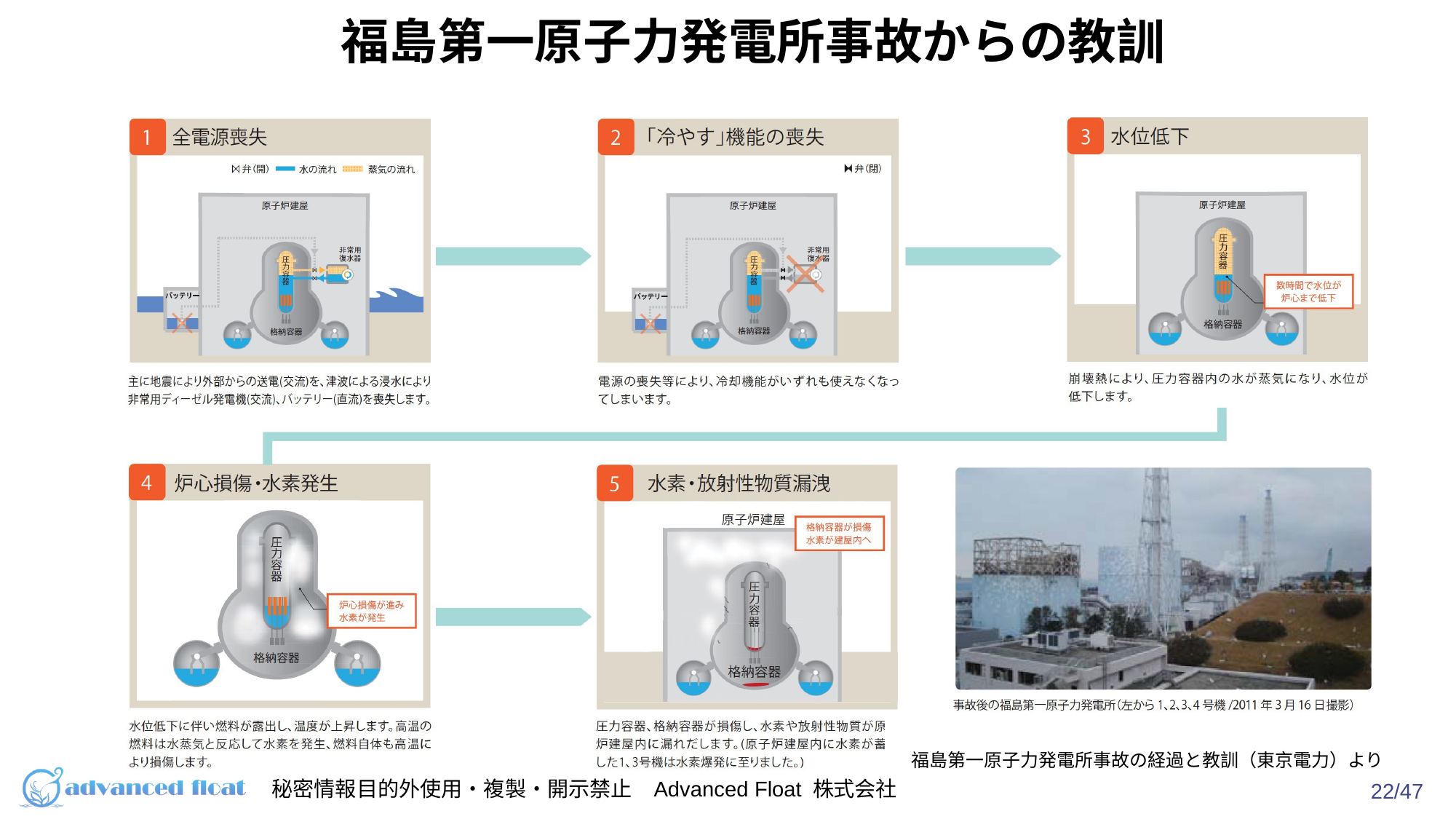

# 福島第⼀原⼦⼒発電所事故からの教訓
福島第一原子力発電所事故の経過と教訓（東京電力）より
秘密情報⽬的外使⽤・複製・開⽰禁⽌
Advanced Float 株式会社
22/47